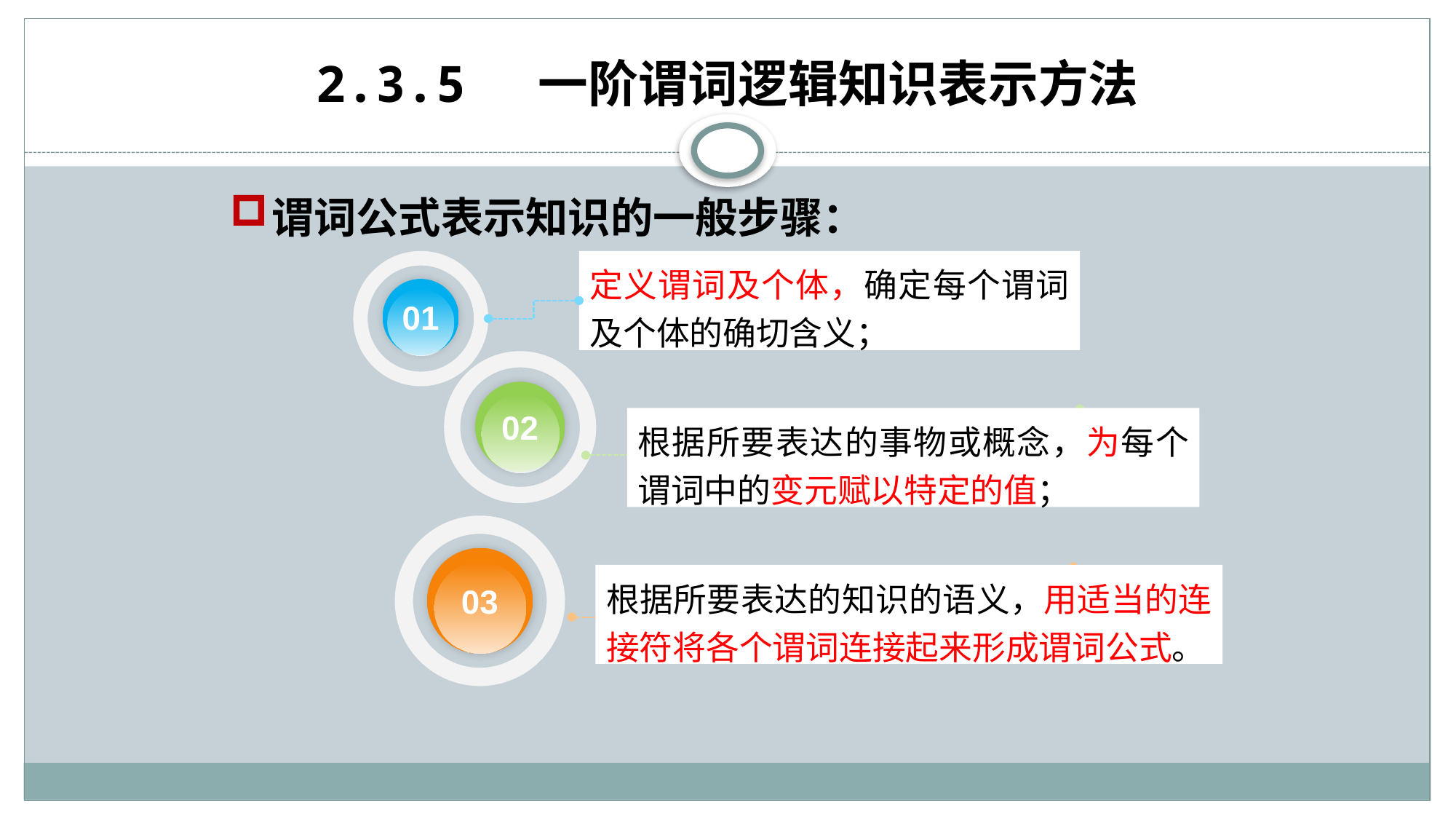

# 2.3.5  一阶谓词逻辑知识表示方法
谓词公式表示知识的一般步骤：

定义谓词及个体，确定每个谓词及个体的确切含义；
01

02

根据所要表达的事物或概念，为每个谓词中的变元赋以特定的值；

03

根据所要表达的知识的语义，用适当的连接符将各个谓词连接起来形成谓词公式。